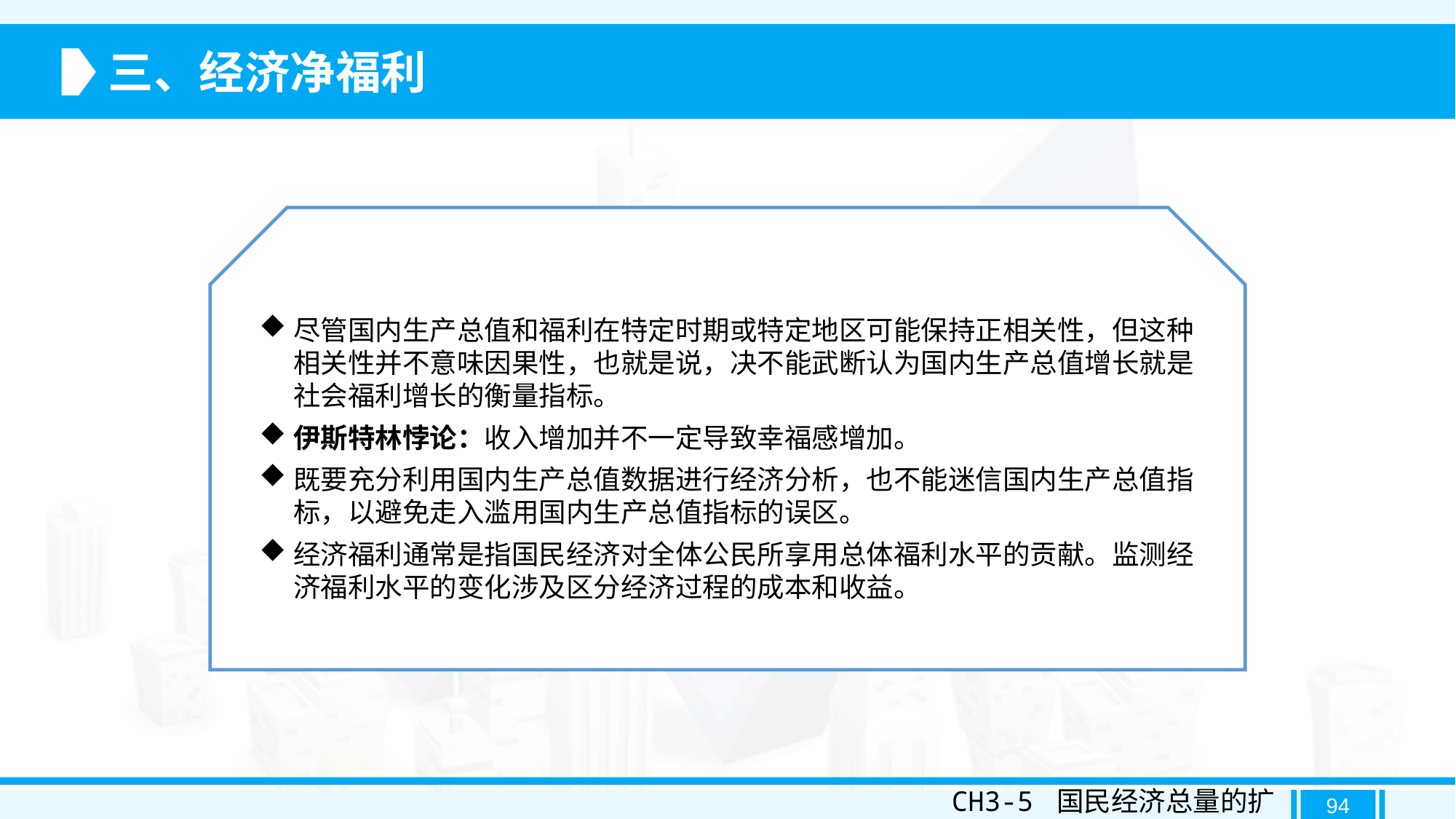

三、经济净福利

尽管国内生产总值和福利在特定时期或特定地区可能保持正相关性，但这种相关性并不意味因果性，也就是说，决不能武断认为国内生产总值增长就是社会福利增长的衡量指标。
伊斯特林悖论：收入增加并不一定导致幸福感增加。
既要充分利用国内生产总值数据进行经济分析，也不能迷信国内生产总值指标，以避免走入滥用国内生产总值指标的误区。
经济福利通常是指国民经济对全体公民所享用总体福利水平的贡献。监测经济福利水平的变化涉及区分经济过程的成本和收益。
CH3-5 国民经济总量的扩展
94